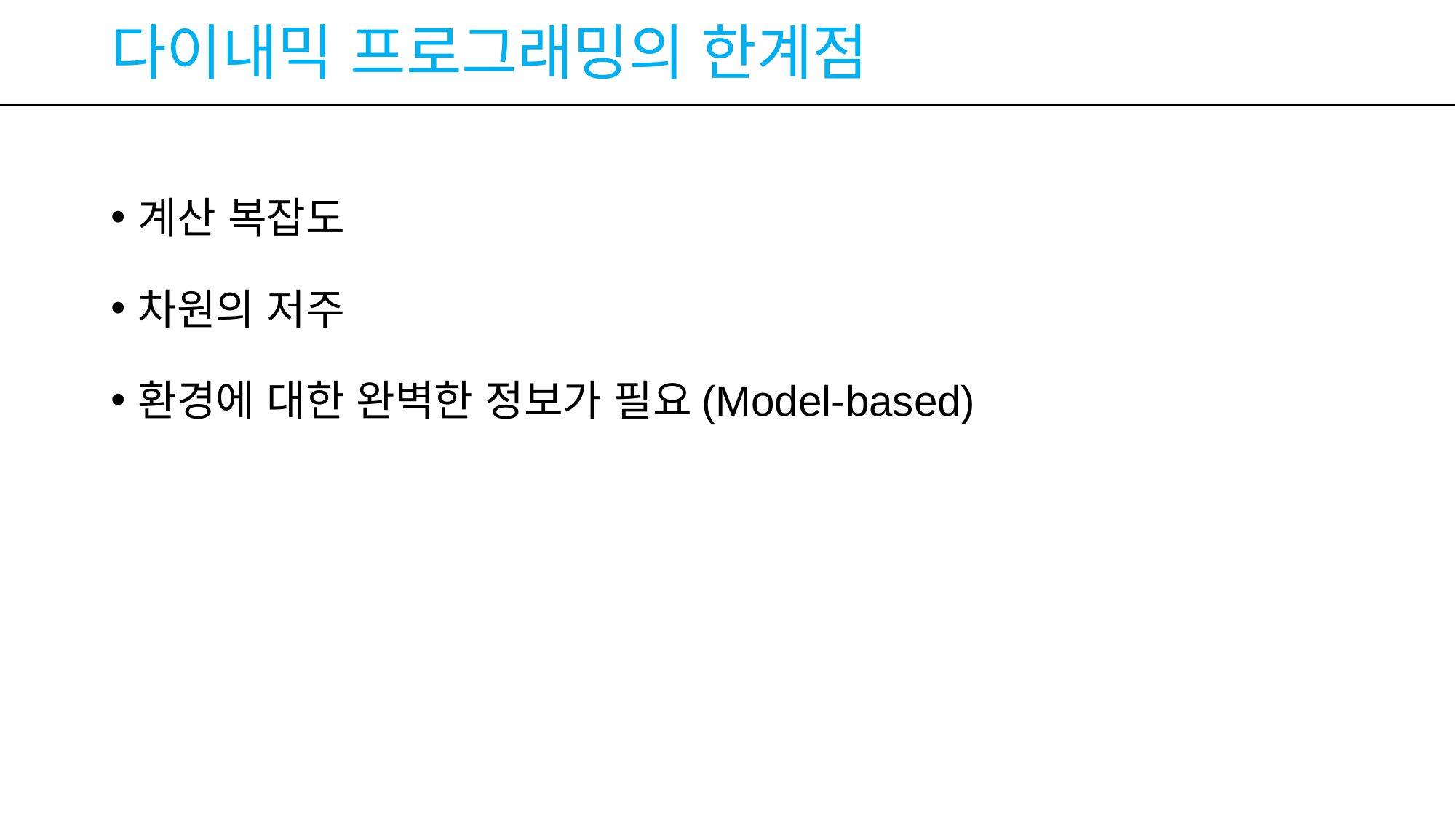

# 다이내믹 프로그래밍의 한계점
계산 복잡도
차원의 저주
환경에 대한 완벽한 정보가 필요(Model-based)